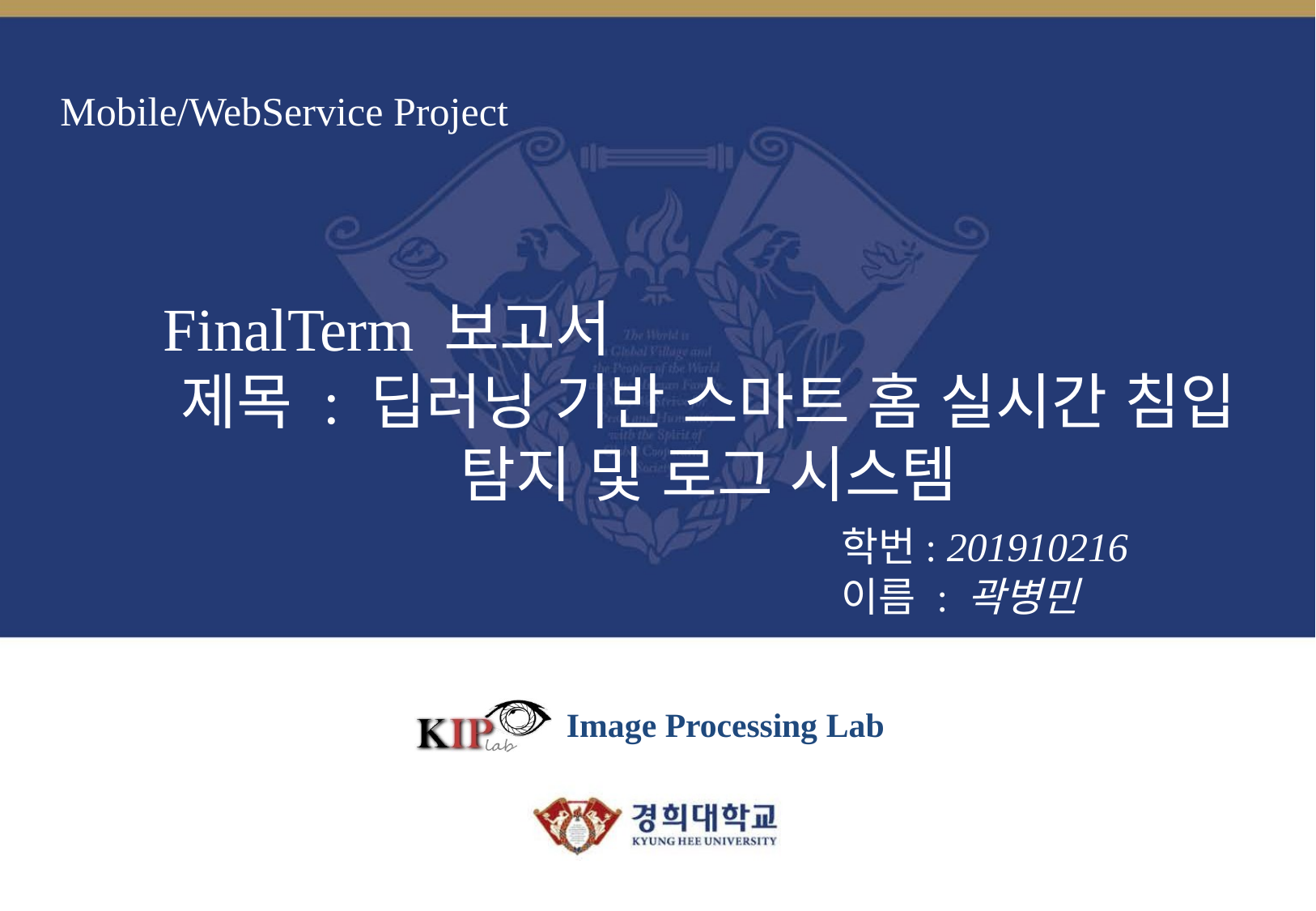

# Mobile/WebService Project
FinalTerm 보고서
제목 : 딥러닝 기반 스마트 홈 실시간 침입 탐지 및 로그 시스템
학번: 201910216
이름 : 곽병민

Image Processing Lab